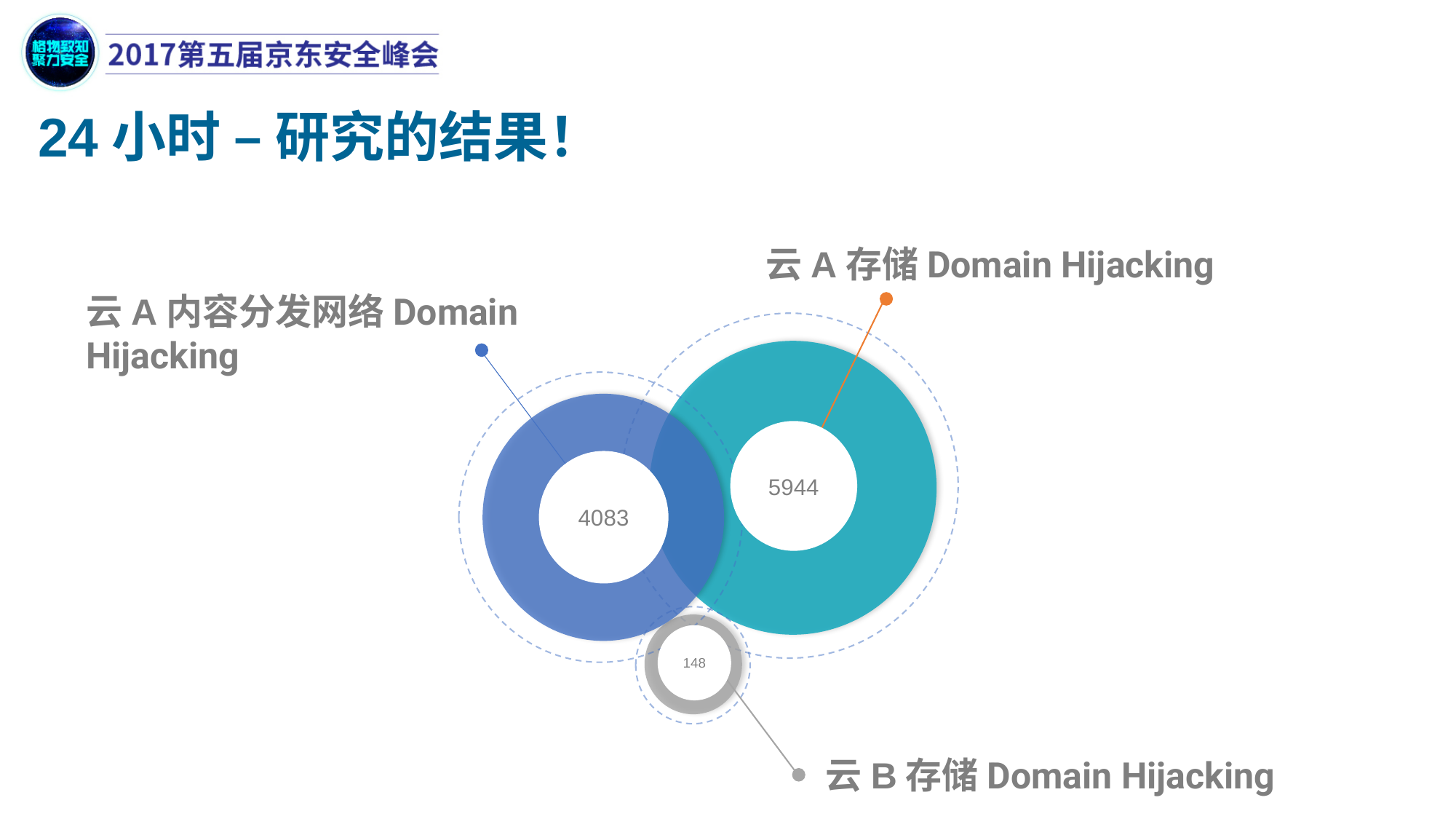

24小时 – 研究的结果！
云A存储Domain Hijacking
云A内容分发网络Domain Hijacking

5944
4083

148

云B存储Domain Hijacking